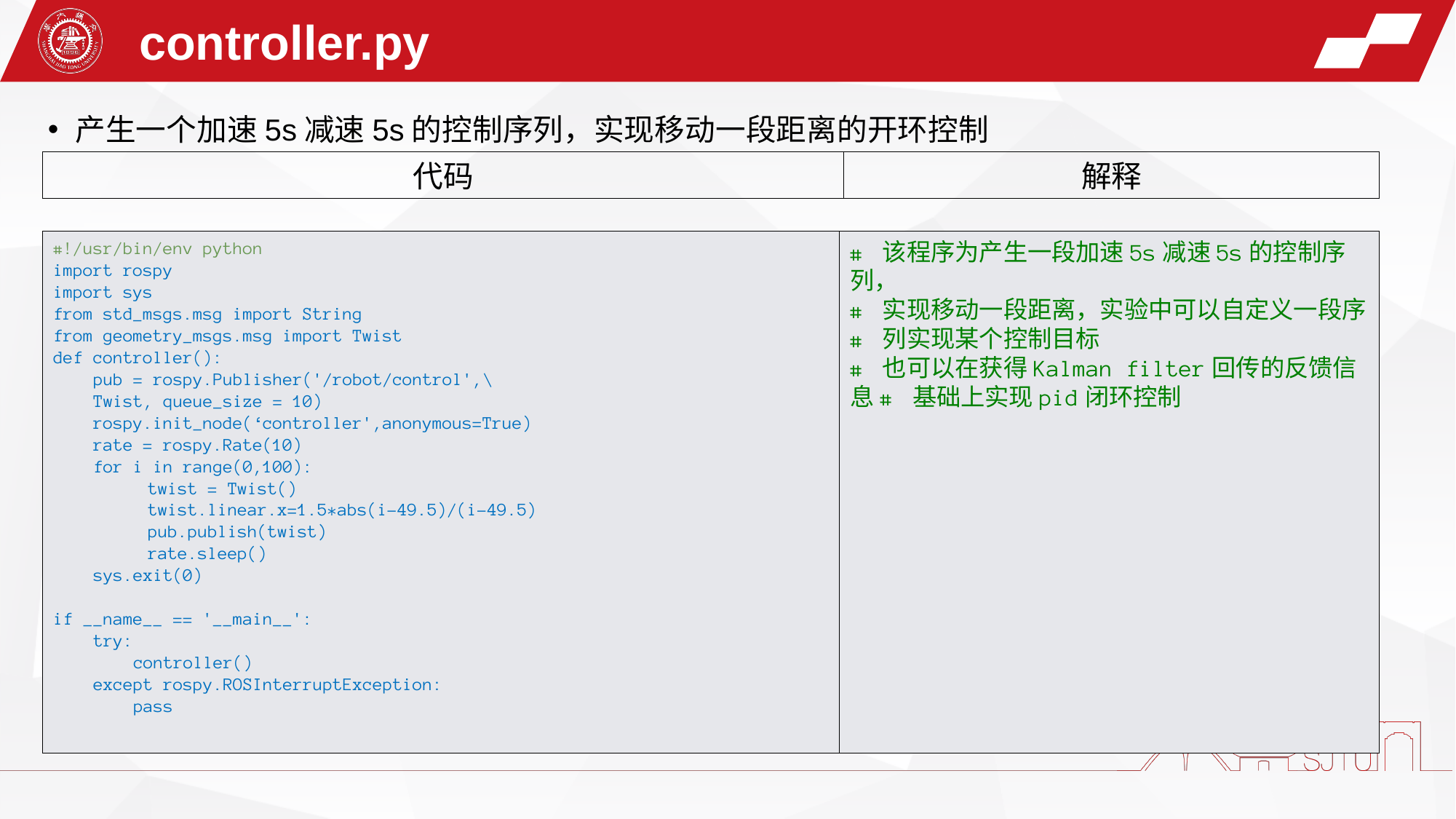

controller.py
产生一个加速5s减速5s的控制序列，实现移动一段距离的开环控制
代码
解释
#!/usr/bin/env python
import rospy
import sys
from std_msgs.msg import String
from geometry_msgs.msg import Twist
def controller():
    pub = rospy.Publisher('/robot/control',\
    Twist, queue_size = 10)
    rospy.init_node(‘controller',anonymous=True)
    rate = rospy.Rate(10)
    for i in range(0,100):
    twist = Twist()
    twist.linear.x=1.5*abs(i-49.5)/(i-49.5)
    pub.publish(twist)
    rate.sleep()
    sys.exit(0)
if __name__ == '__main__':
    try:
        controller()
    except rospy.ROSInterruptException:
        pass

# 该程序为产生一段加速5s减速5s的控制序列，
# 实现移动一段距离，实验中可以自定义一段序
# 列实现某个控制目标
# 也可以在获得Kalman filter回传的反馈信息# 基础上实现pid闭环控制